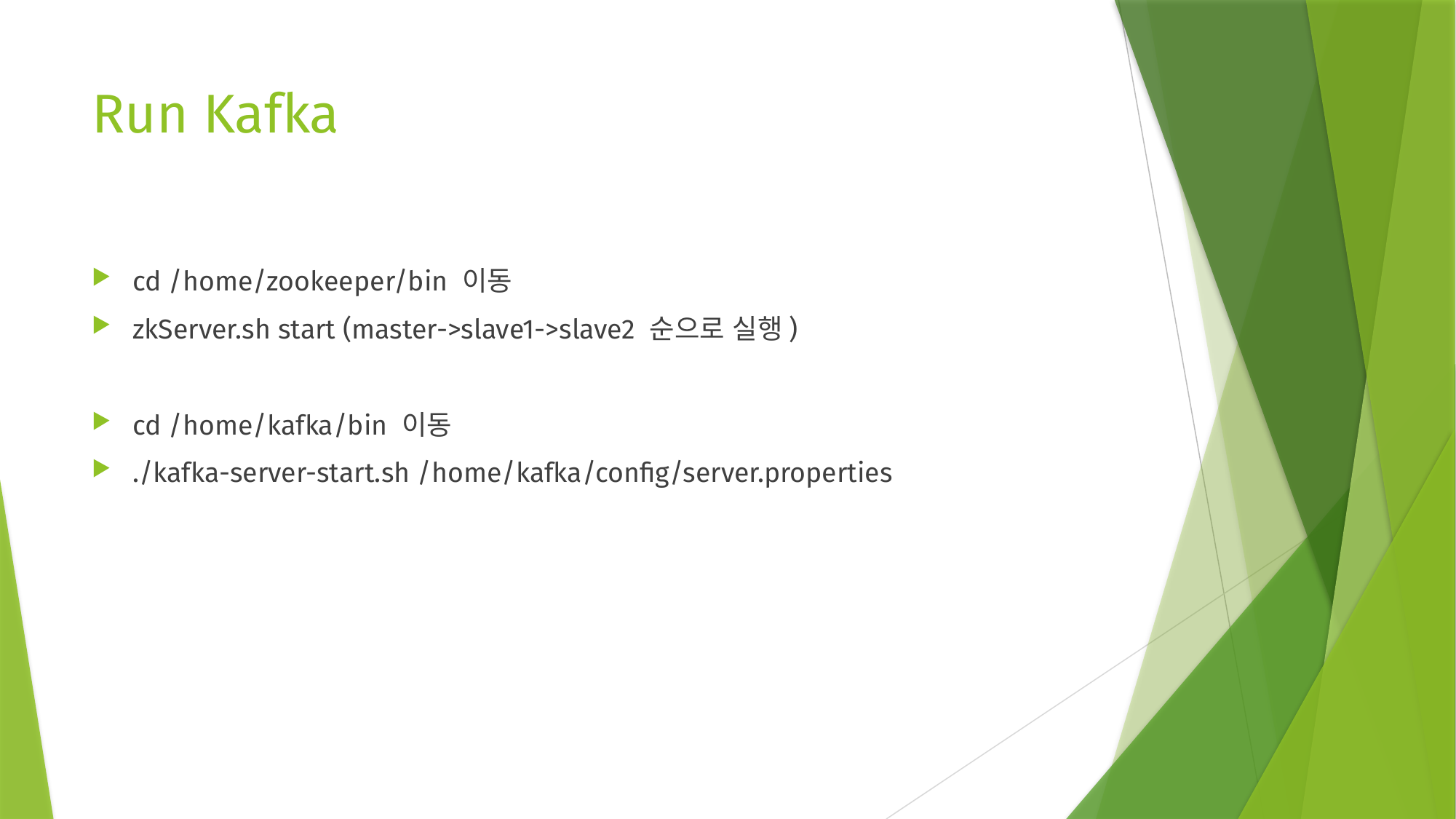

# Run Kafka
cd /home/zookeeper/bin 이동
zkServer.sh start (master->slave1->slave2 순으로 실행)

cd /home/kafka/bin 이동
./kafka-server-start.sh /home/kafka/config/server.properties